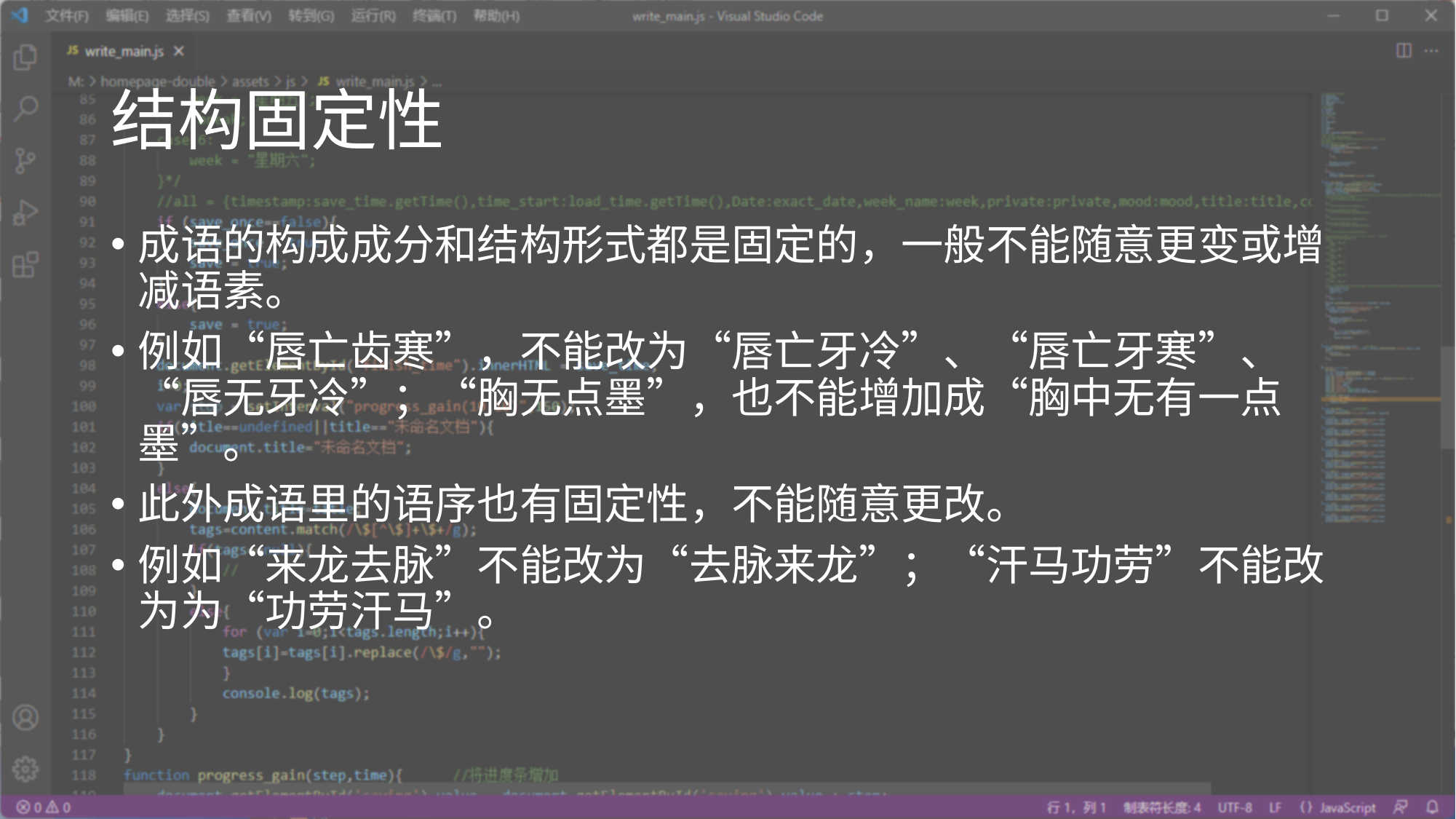

# 结构固定性
成语的构成成分和结构形式都是固定的，一般不能随意更变或增减语素。
例如“唇亡齿寒”，不能改为“唇亡牙冷”、“唇亡牙寒”、“唇无牙冷”；“胸无点墨”，也不能增加成“胸中无有一点墨”。
此外成语里的语序也有固定性，不能随意更改。
例如“来龙去脉”不能改为“去脉来龙”；“汗马功劳”不能改为为“功劳汗马”。